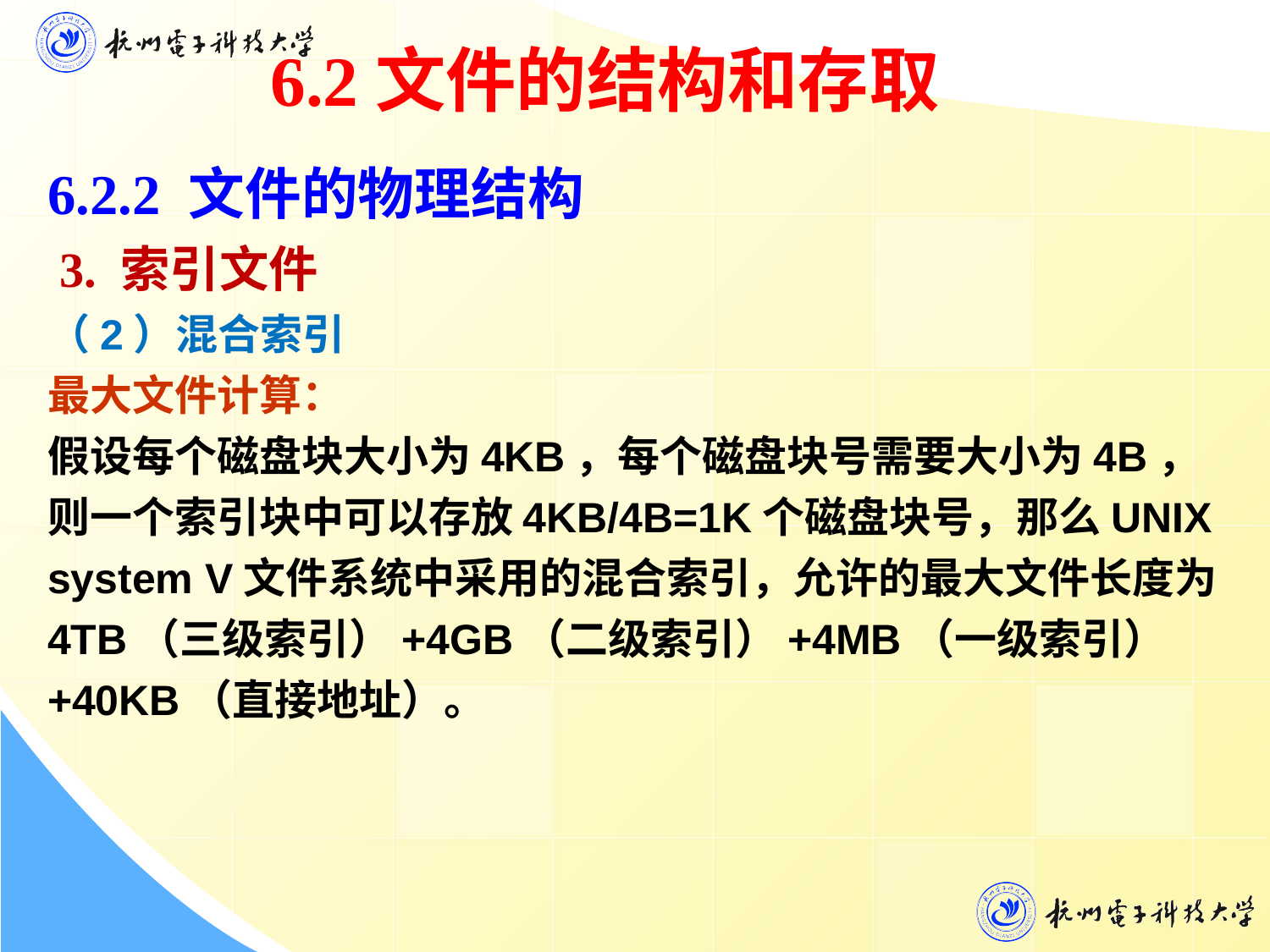

6.2文件的结构和存取
6.2.2 文件的物理结构
 3. 索引文件
（2）混合索引
最大文件计算：
假设每个磁盘块大小为4KB，每个磁盘块号需要大小为4B，则一个索引块中可以存放4KB/4B=1K个磁盘块号，那么UNIX system V文件系统中采用的混合索引，允许的最大文件长度为4TB（三级索引）+4GB（二级索引）+4MB（一级索引）+40KB（直接地址）。